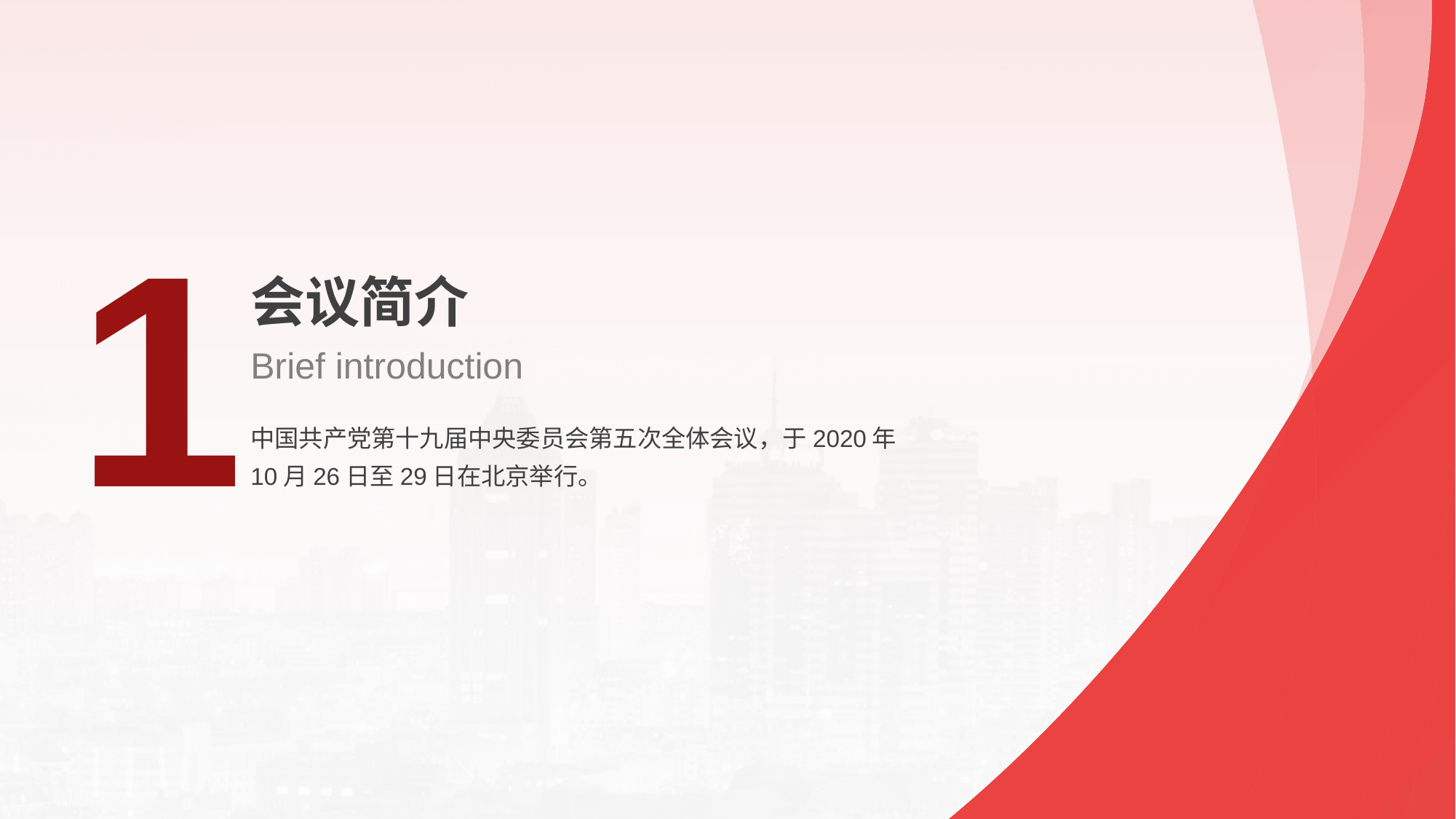

1
会议简介
Brief introduction
中国共产党第十九届中央委员会第五次全体会议，于2020年10月26日至29日在北京举行。